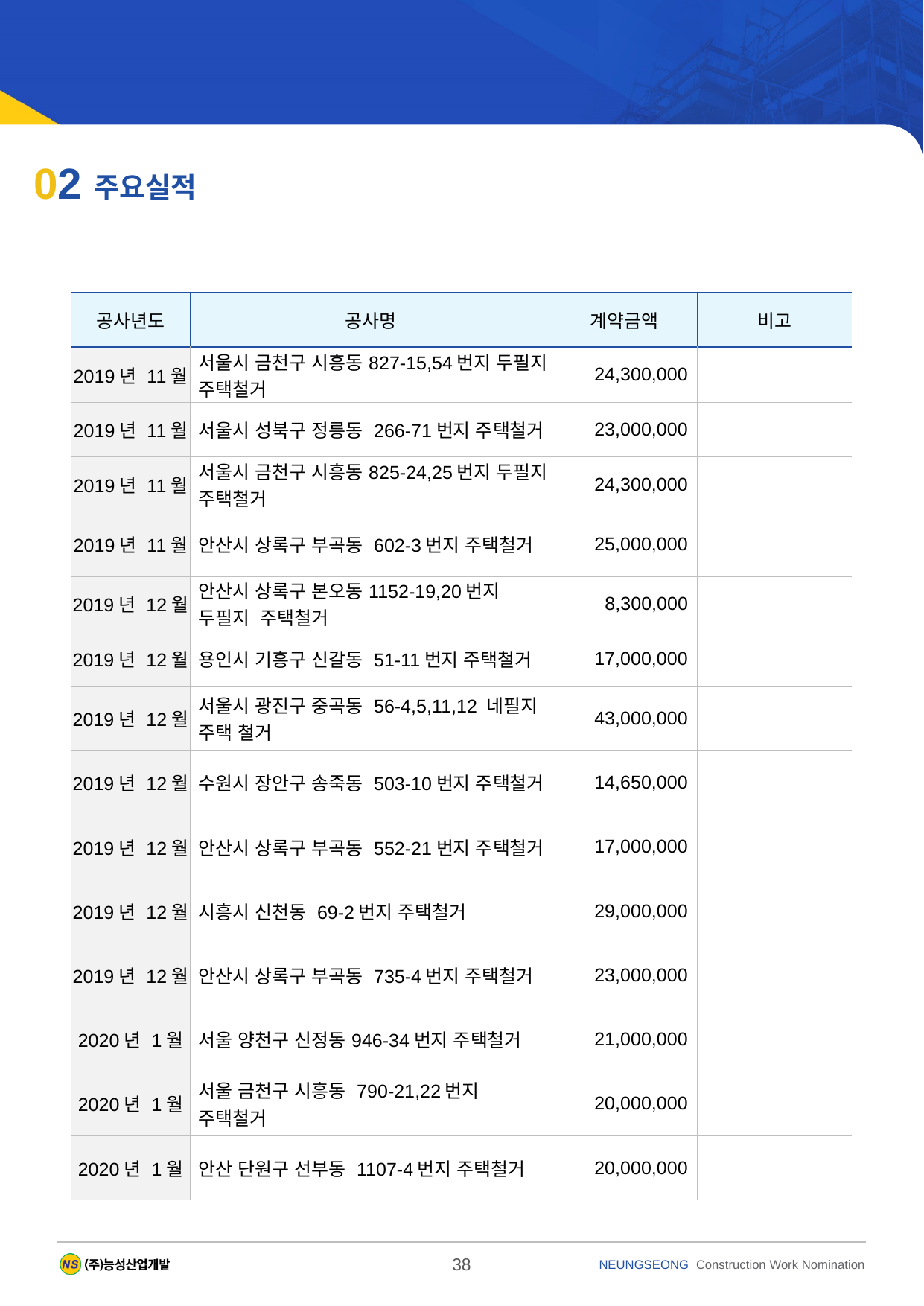

02
주요실적
| 공사년도 | 공사명 | 계약금액 | 비고 |
| --- | --- | --- | --- |
| 2019년 11월 | 서울시 금천구 시흥동827-15,54번지 두필지 주택철거 | 24,300,000 |  |
| 2019년 11월 | 서울시 성북구 정릉동 266-71번지 주택철거 | 23,000,000 |  |
| 2019년 11월 | 서울시 금천구 시흥동825-24,25번지 두필지 주택철거 | 24,300,000 |  |
| 2019년 11월 | 안산시 상록구 부곡동 602-3번지 주택철거 | 25,000,000 |  |
| 2019년 12월 | 안산시 상록구 본오동1152-19,20번지 두필지 주택철거 | 8,300,000 |  |
| 2019년 12월 | 용인시 기흥구 신갈동 51-11번지 주택철거 | 17,000,000 |  |
| 2019년 12월 | 서울시 광진구 중곡동 56-4,5,11,12 네필지 주택 철거 | 43,000,000 |  |
| 2019년 12월 | 수원시 장안구 송죽동 503-10번지 주택철거 | 14,650,000 |  |
| 2019년 12월 | 안산시 상록구 부곡동 552-21번지 주택철거 | 17,000,000 |  |
| 2019년 12월 | 시흥시 신천동 69-2번지 주택철거 | 29,000,000 |  |
| 2019년 12월 | 안산시 상록구 부곡동 735-4번지 주택철거 | 23,000,000 |  |
| 2020년 1월 | 서울 양천구 신정동946-34번지 주택철거 | 21,000,000 |  |
| 2020년 1월 | 서울 금천구 시흥동 790-21,22번지 주택철거 | 20,000,000 |  |
| 2020년 1월 | 안산 단원구 선부동 1107-4번지 주택철거 | 20,000,000 |  |